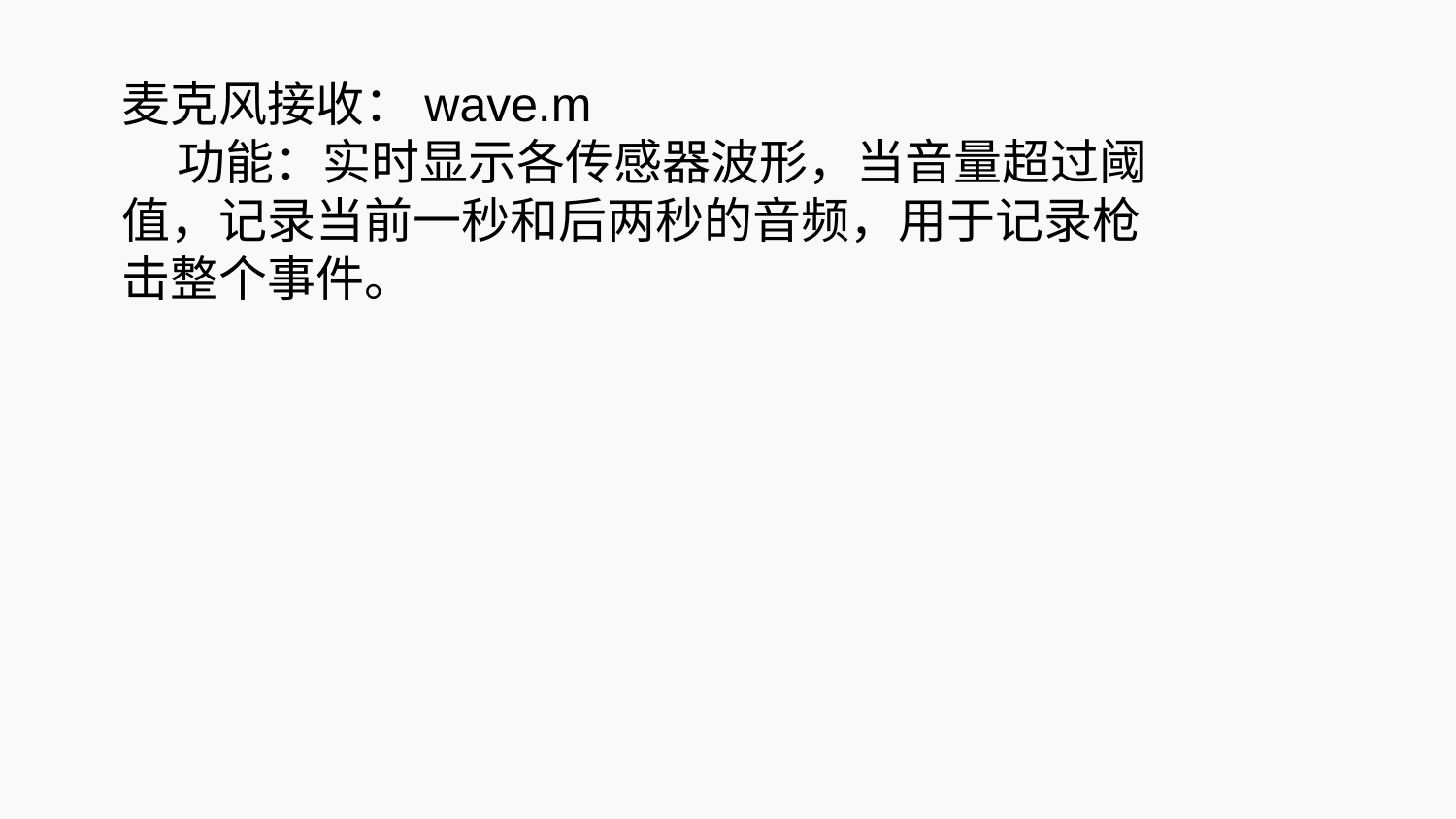

麦克风接收：wave.m
    功能：实时显示各传感器波形，当音量超过阈值，记录当前一秒和后两秒的音频，用于记录枪击整个事件。